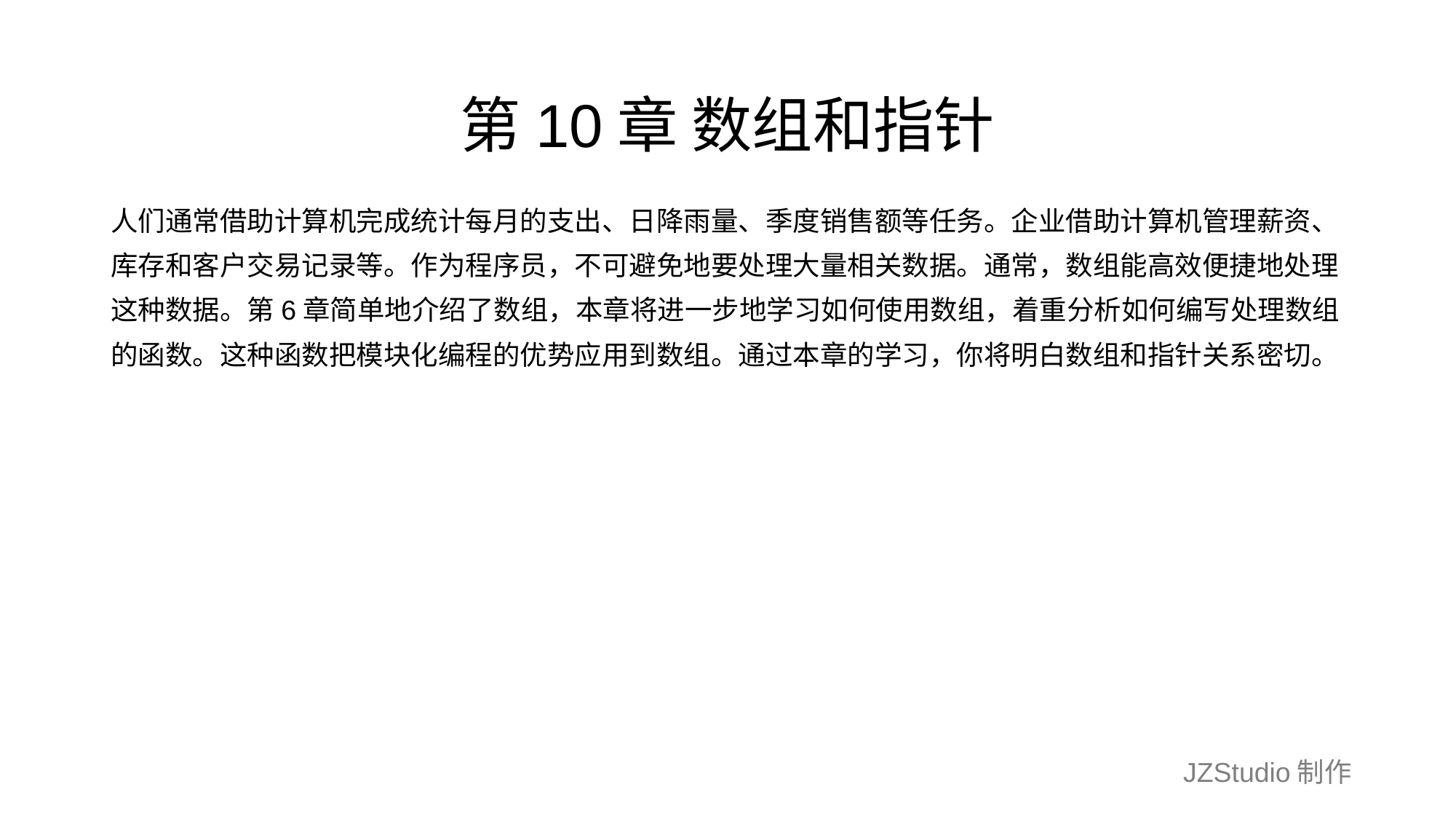

# 第10章 数组和指针
人们通常借助计算机完成统计每月的支出、日降雨量、季度销售额等任务。企业借助计算机管理薪资、
库存和客户交易记录等。作为程序员，不可避免地要处理大量相关数据。通常，数组能高效便捷地处理
这种数据。第6章简单地介绍了数组，本章将进一步地学习如何使用数组，着重分析如何编写处理数组
的函数。这种函数把模块化编程的优势应用到数组。通过本章的学习，你将明白数组和指针关系密切。